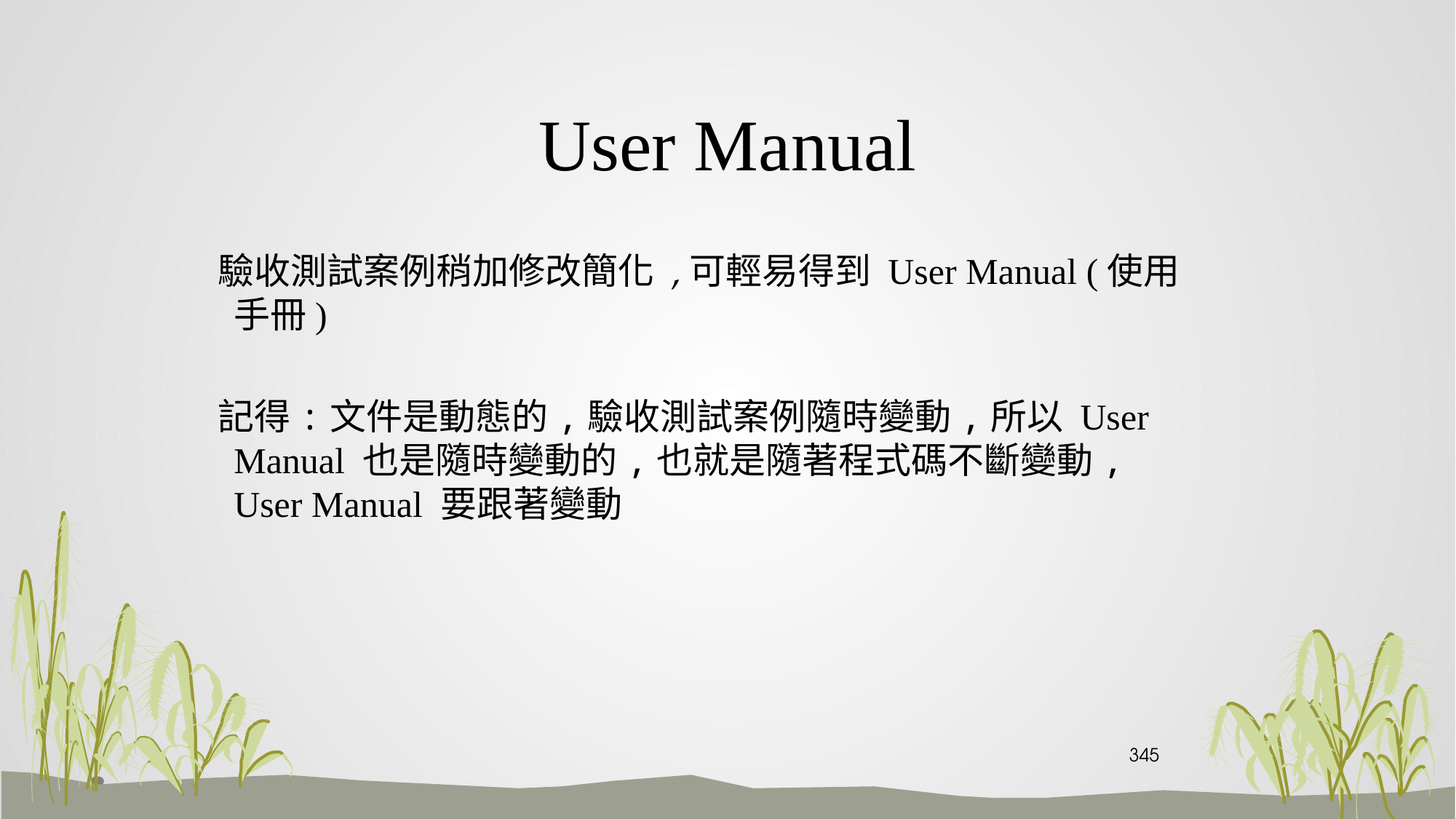

# User Manual
  驗收測試案例稍加修改簡化 ,可輕易得到 User Manual (使用手冊)

  記得:文件是動態的,驗收測試案例隨時變動,所以 User Manual 也是隨時變動的,也就是隨著程式碼不斷變動, User Manual 要跟著變動
345